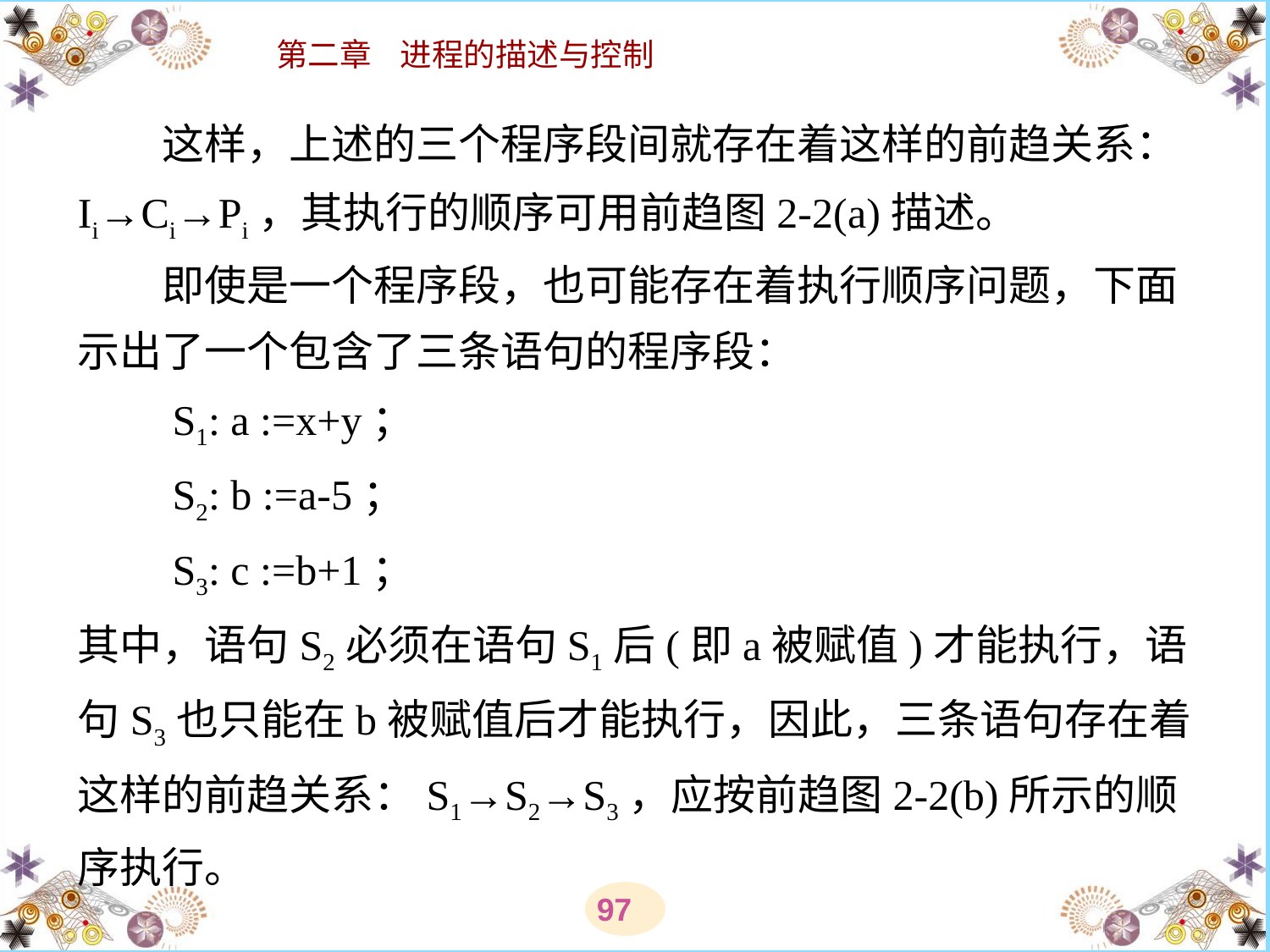

# 这样，上述的三个程序段间就存在着这样的前趋关系：Ii→Ci→Pi，其执行的顺序可用前趋图2-2(a)描述。 　　即使是一个程序段，也可能存在着执行顺序问题，下面示出了一个包含了三条语句的程序段： 　　S1: a :=x+y； 　　S2: b :=a-5； 　　S3: c :=b+1； 其中，语句S2必须在语句S1后(即a被赋值)才能执行，语句S3也只能在b被赋值后才能执行，因此，三条语句存在着这样的前趋关系：S1→S2→S3，应按前趋图2-2(b)所示的顺序执行。